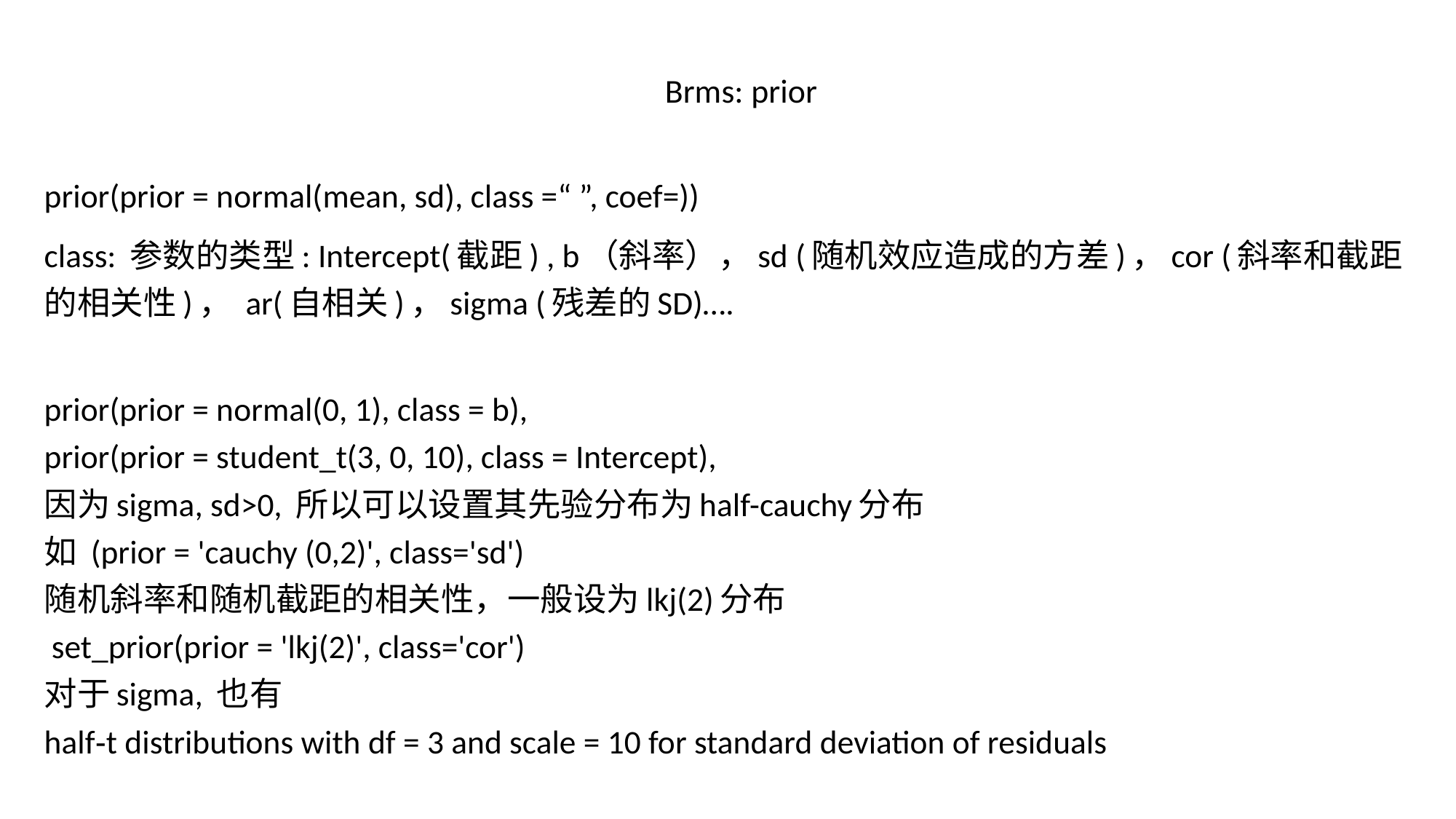

# Brms: prior
prior(prior = normal(mean, sd), class =“ ”, coef=))
class: 参数的类型: Intercept(截距) , b（斜率），sd (随机效应造成的方差)，cor (斜率和截距的相关性)， ar(自相关)，sigma (残差的SD)….

prior(prior = normal(0, 1), class = b),
prior(prior = student_t(3, 0, 10), class = Intercept),
因为sigma, sd>0, 所以可以设置其先验分布为half-cauchy分布
如 (prior = 'cauchy (0,2)', class='sd')
随机斜率和随机截距的相关性，一般设为lkj(2)分布
 set_prior(prior = 'lkj(2)', class='cor')
对于sigma, 也有
half‐t distributions with df = 3 and scale = 10 for standard deviation of residuals